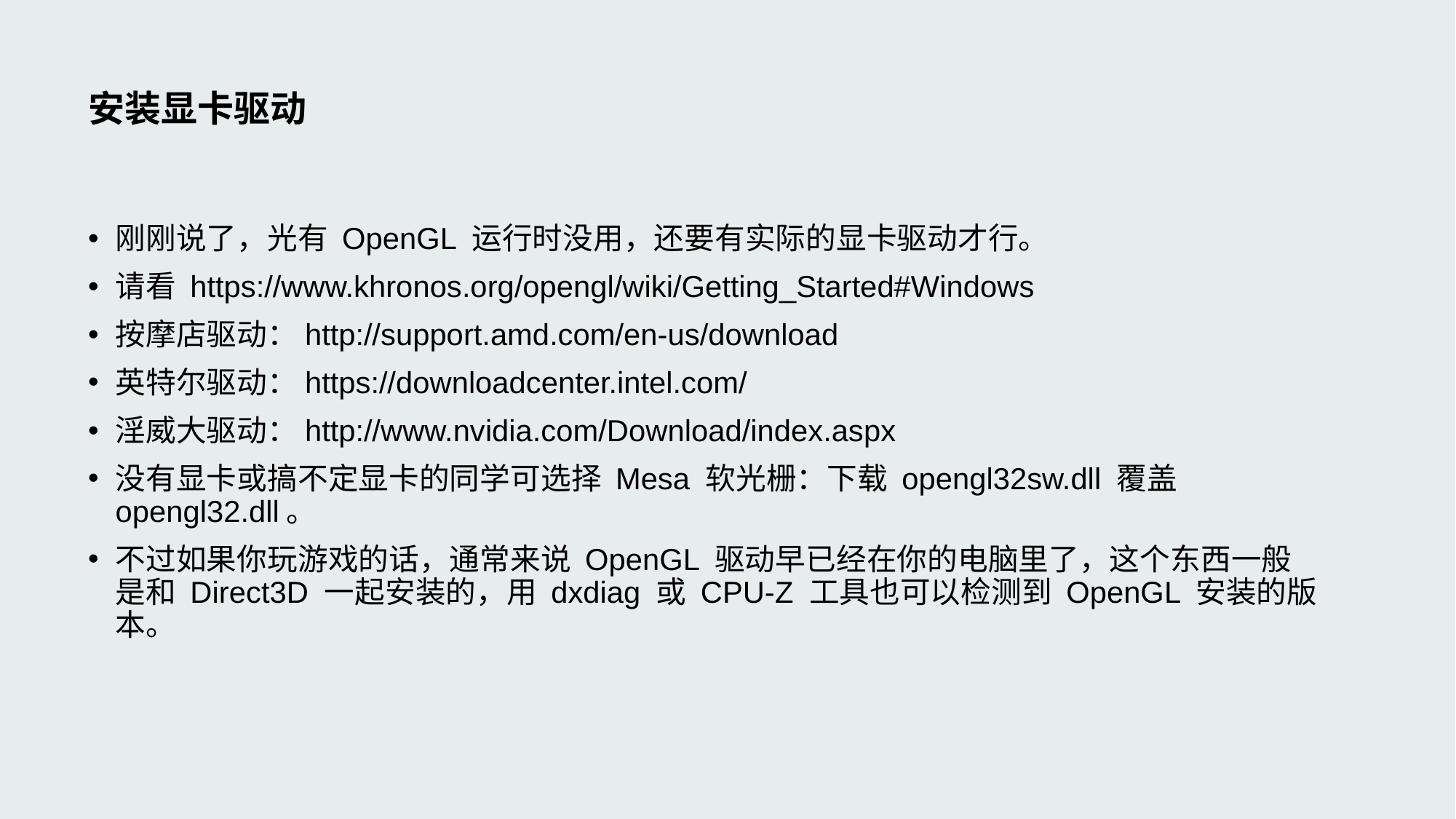

# 安装显卡驱动
刚刚说了，光有 OpenGL 运行时没用，还要有实际的显卡驱动才行。
请看 https://www.khronos.org/opengl/wiki/Getting_Started#Windows
按摩店驱动：http://support.amd.com/en-us/download
英特尔驱动：https://downloadcenter.intel.com/
淫威大驱动：http://www.nvidia.com/Download/index.aspx
没有显卡或搞不定显卡的同学可选择 Mesa 软光栅：下载 opengl32sw.dll 覆盖 opengl32.dll。
不过如果你玩游戏的话，通常来说 OpenGL 驱动早已经在你的电脑里了，这个东西一般是和 Direct3D 一起安装的，用 dxdiag 或 CPU-Z 工具也可以检测到 OpenGL 安装的版本。